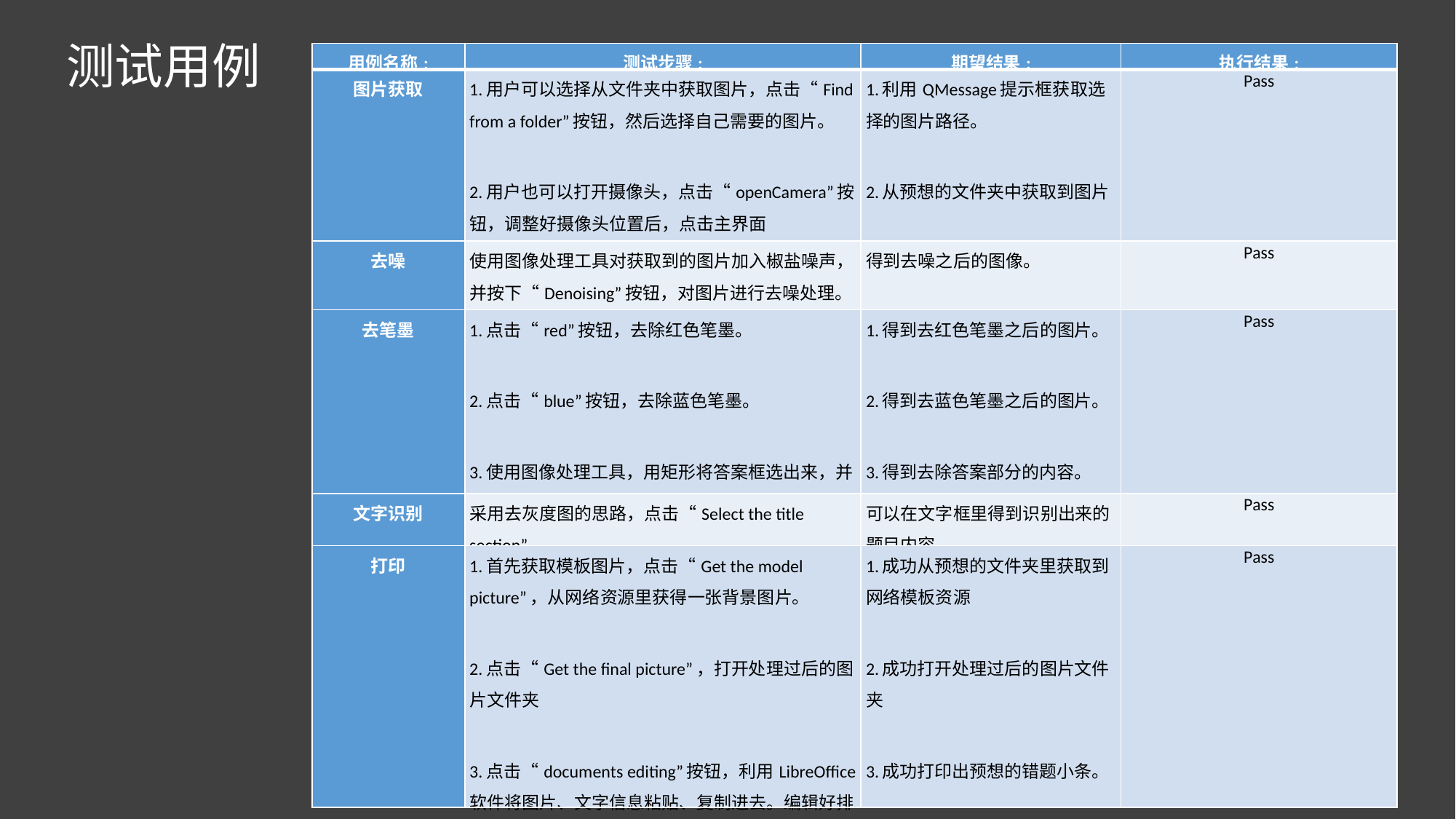

测试用例
| 用例名称: | 测试步骤: | 期望结果: | 执行结果: |
| --- | --- | --- | --- |
| 图片获取 | 1.用户可以选择从文件夹中获取图片，点击“Find from a folder”按钮，然后选择自己需要的图片。 2.用户也可以打开摄像头，点击“openCamera”按钮，调整好摄像头位置后，点击主界面的“Screenshot”按钮。 | 1.利用QMessage提示框获取选择的图片路径。 2.从预想的文件夹中获取到图片 | Pass |
| 去噪 | 使用图像处理工具对获取到的图片加入椒盐噪声，并按下“Denoising”按钮，对图片进行去噪处理。 | 得到去噪之后的图像。 | Pass |
| 去笔墨 | 1.点击“red”按钮，去除红色笔墨。 2.点击“blue”按钮，去除蓝色笔墨。 3.使用图像处理工具，用矩形将答案框选出来，并选择去除这部分内容。 | 1.得到去红色笔墨之后的图片。 2.得到去蓝色笔墨之后的图片。 3.得到去除答案部分的内容。 | Pass |
| 文字识别 | 采用去灰度图的思路，点击“Select the title section”。 | 可以在文字框里得到识别出来的题目内容。 | Pass |
| 打印 | 1.首先获取模板图片，点击“Get the model picture”，从网络资源里获得一张背景图片。 2.点击“Get the final picture”，打开处理过后的图片文件夹 3.点击“documents editing”按钮，利用LibreOffice软件将图片、文字信息粘贴、复制进去。编辑好排版后，点击打印。 | 1.成功从预想的文件夹里获取到网络模板资源 2.成功打开处理过后的图片文件夹 3.成功打印出预想的错题小条。 | Pass |